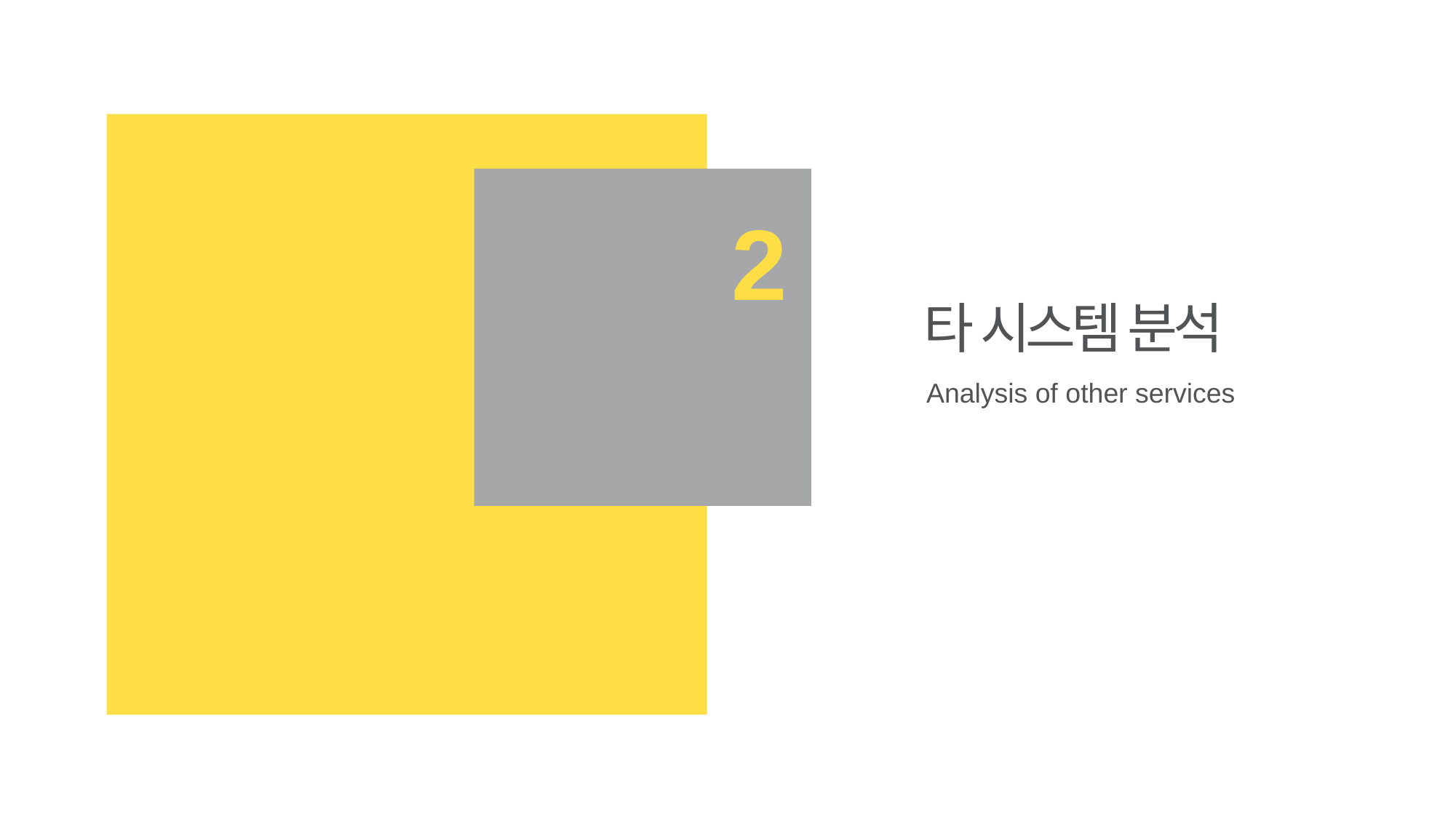

2
타 시스템 분석
Analysis of other services